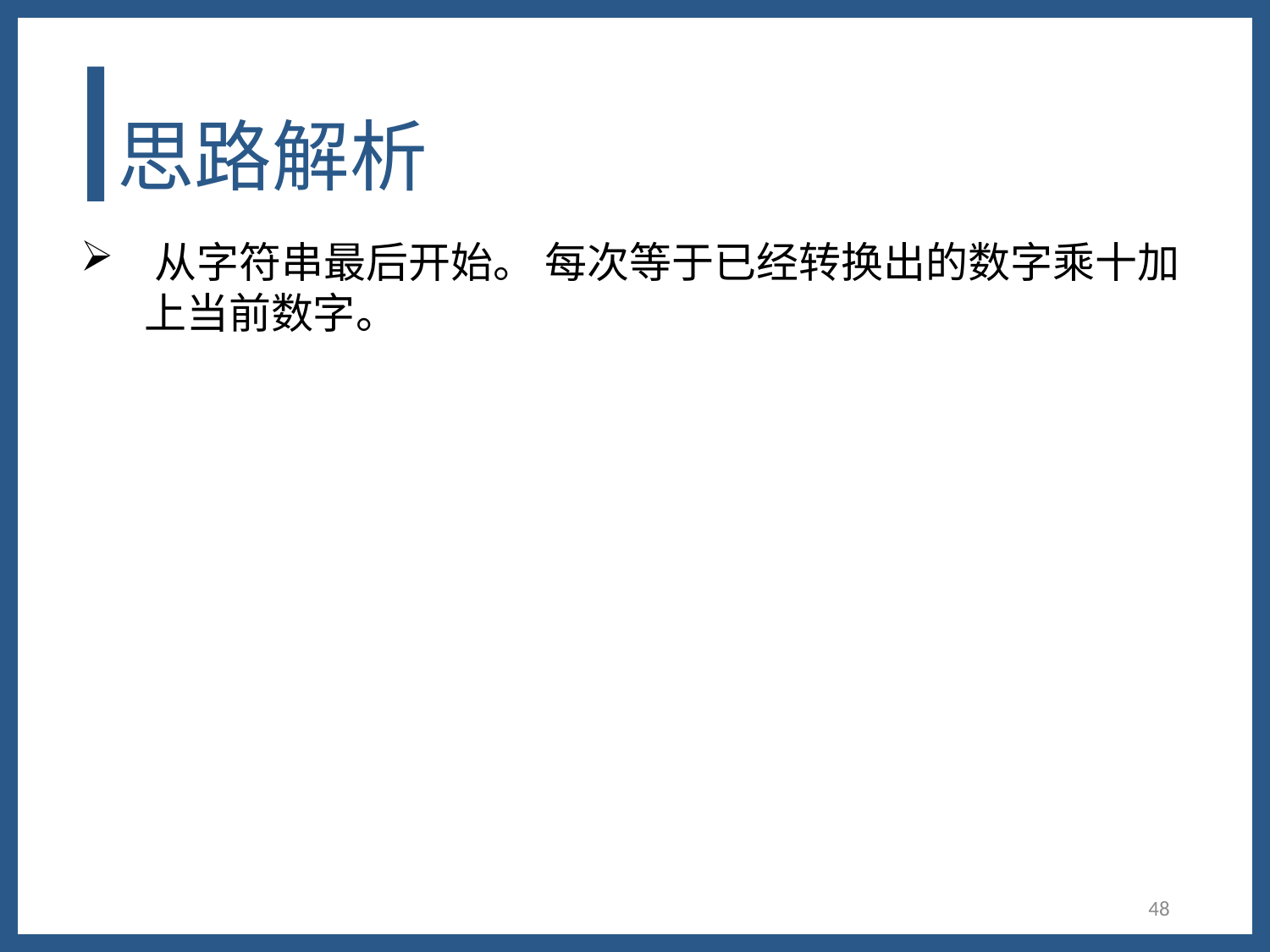

# 思路解析
﻿从字符串最后开始。 每次等于已经转换出的数字乘十加上当前数字。
48